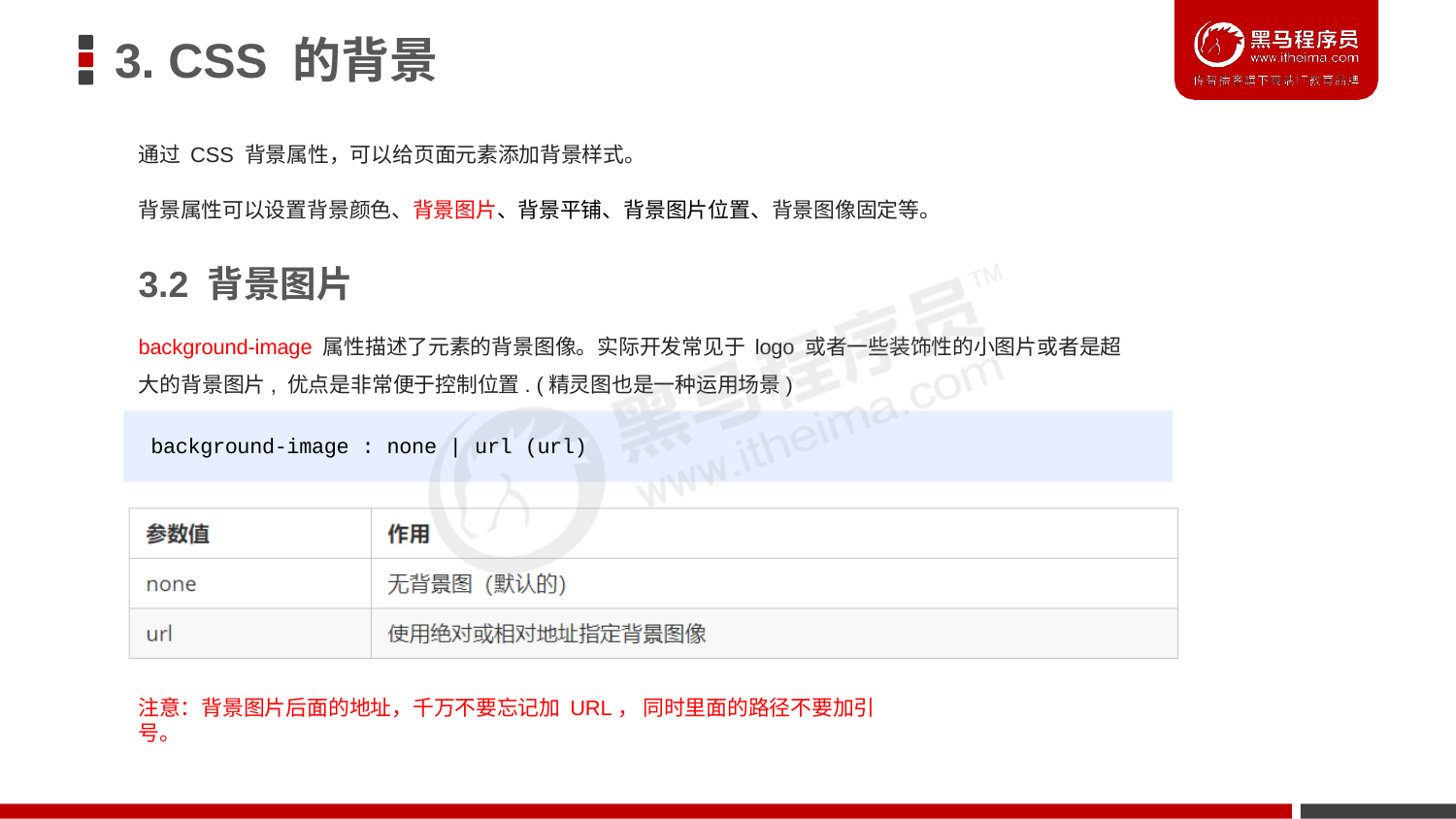

# 3. CSS 的背景
通过 CSS 背景属性，可以给页面元素添加背景样式。

背景属性可以设置背景颜色、背景图片、背景平铺、背景图片位置、背景图像固定等。

3.2 背景图片
background-image 属性描述了元素的背景图像。实际开发常见于 logo 或者一些装饰性的小图片或者是超
大的背景图片, 优点是非常便于控制位置. (精灵图也是一种运用场景)

background-image : none | url (url)

注意：背景图片后面的地址，千万不要忘记加 URL， 同时里面的路径不要加引号。